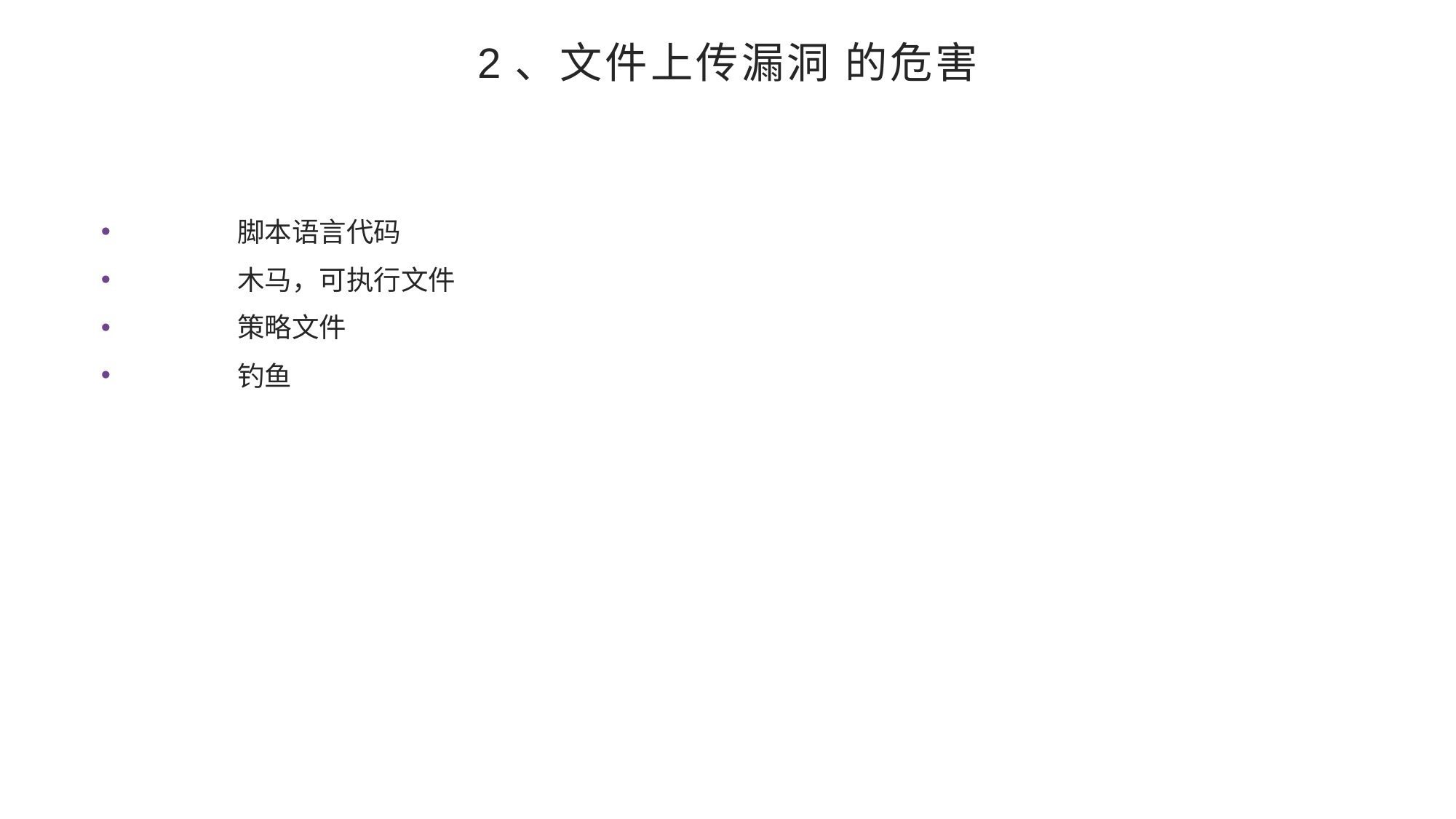

# 2、文件上传漏洞 的危害
	脚本语言代码
	木马，可执行文件
	策略文件
	钓鱼